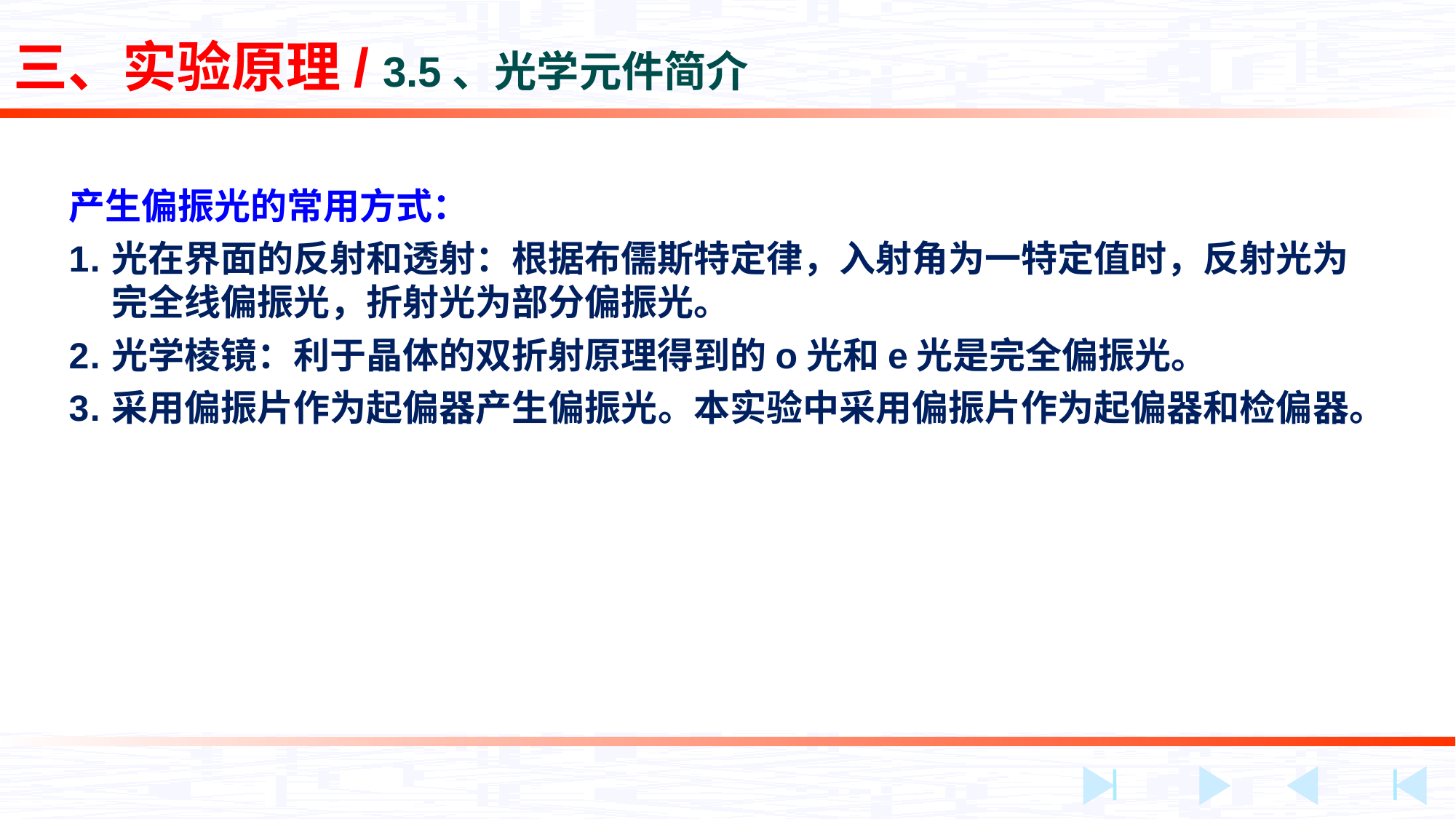

三、实验原理/ 3.5、光学元件简介
产生偏振光的常用方式：
光在界面的反射和透射：根据布儒斯特定律，入射角为一特定值时，反射光为完全线偏振光，折射光为部分偏振光。
光学棱镜：利于晶体的双折射原理得到的o光和e光是完全偏振光。
采用偏振片作为起偏器产生偏振光。本实验中采用偏振片作为起偏器和检偏器。